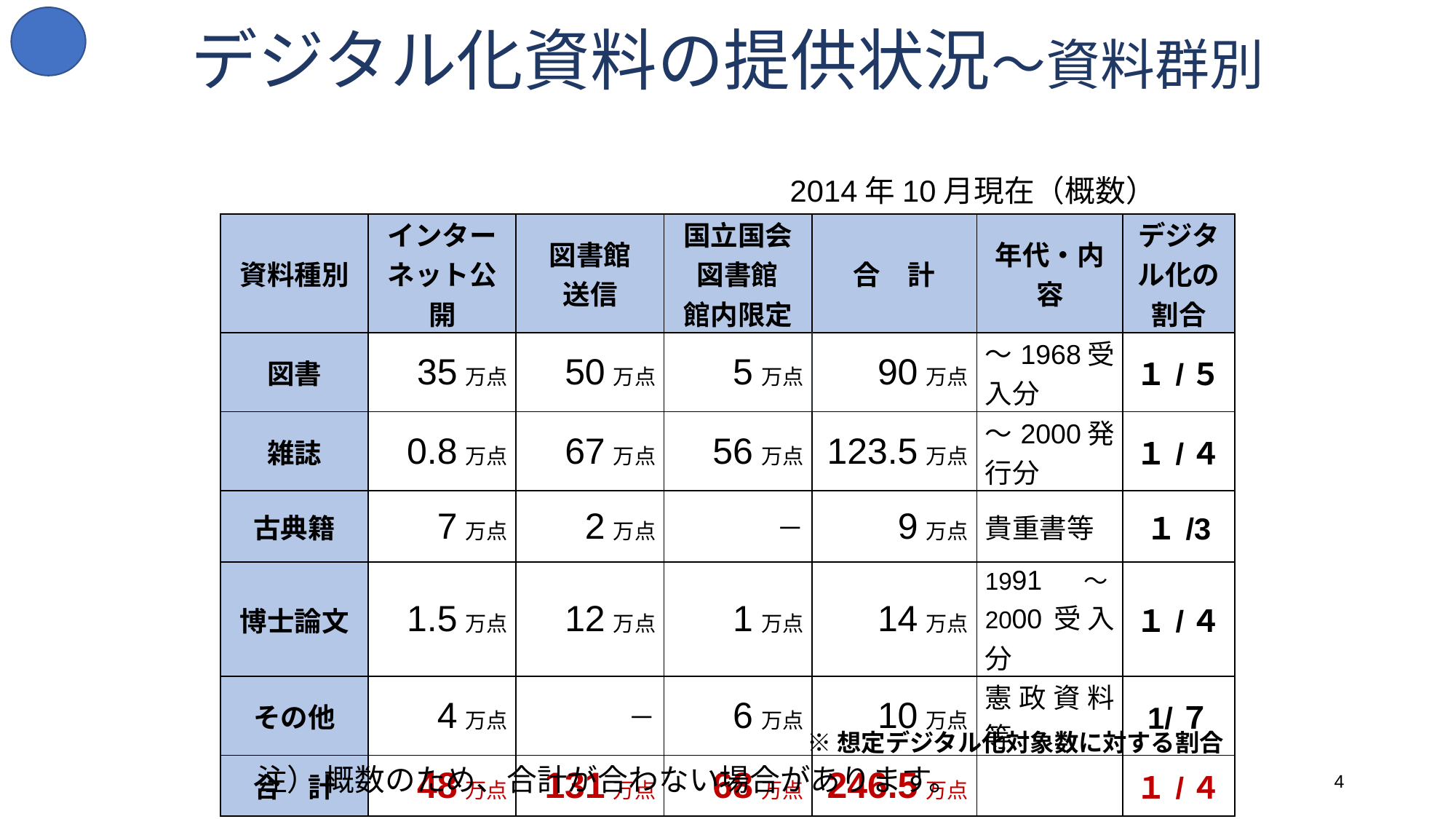

# デジタル化資料の提供状況～資料群別

2014年10月現在（概数）
| 資料種別 | インターネット公開 | 図書館 送信 | 国立国会図書館 館内限定 | 合　計 | 年代・内容 | デジタル化の割合 |
| --- | --- | --- | --- | --- | --- | --- |
| 図書 | 35万点 | 50万点 | 5万点 | 90万点 | ～1968受入分 | １/５ |
| 雑誌 | 0.8万点 | 67万点 | 56万点 | 123.5万点 | ～2000発行分 | １/４ |
| 古典籍 | 7万点 | 2万点 | － | 9万点 | 貴重書等 | １/3 |
| 博士論文 | 1.5万点 | 12万点 | 1万点 | 14万点 | 1991～2000受入分 | １/４ |
| その他 | 4万点 | － | 6万点 | 10万点 | 憲政資料等 | 1/７ |
| 合　計 | 48万点 | 131万点 | 68万点 | 246.5万点 |  | １/４ |
※想定デジタル化対象数に対する割合
注） 概数のため、合計が合わない場合があります。
4